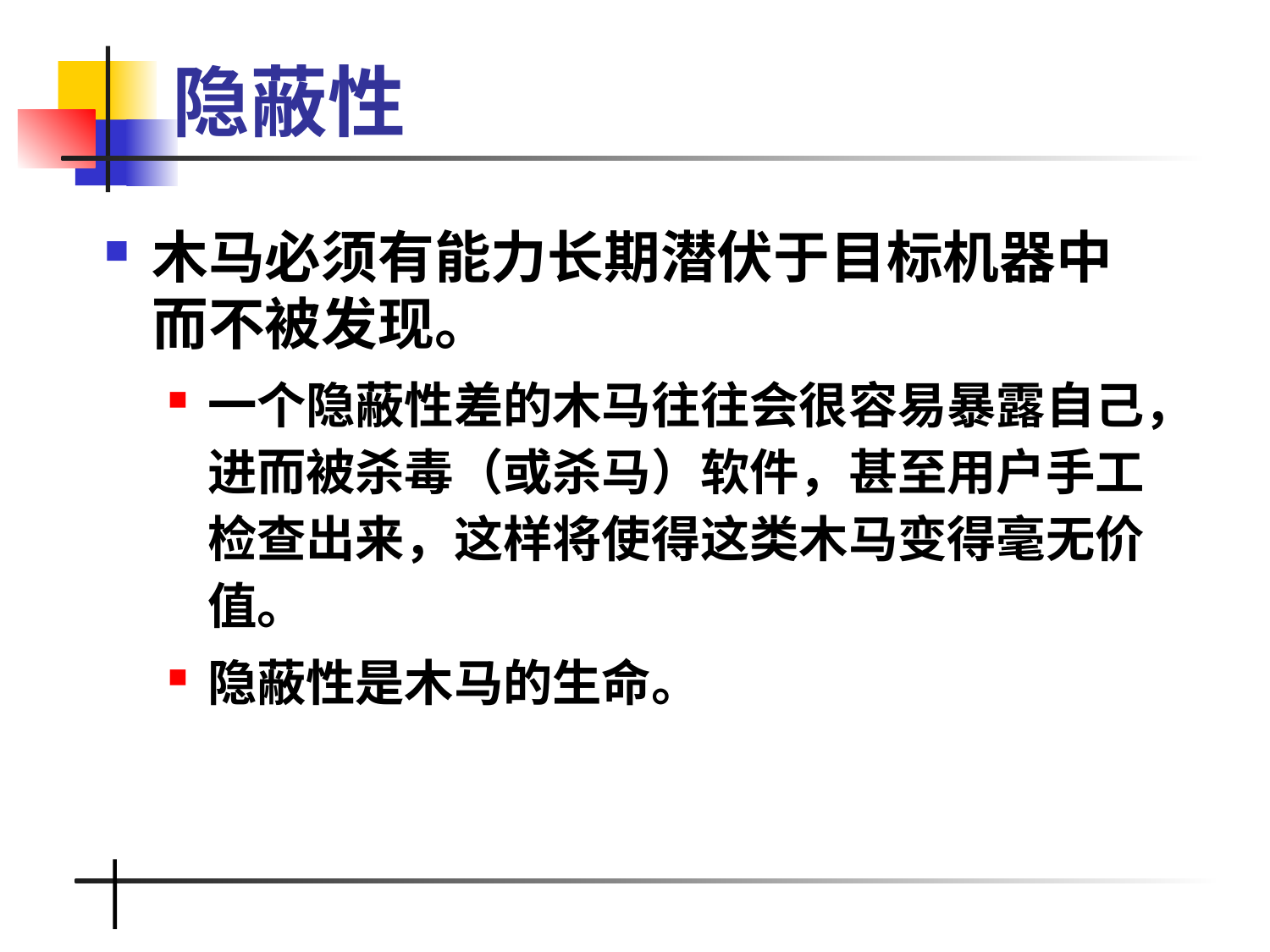

# 隐蔽性
木马必须有能力长期潜伏于目标机器中而不被发现。
一个隐蔽性差的木马往往会很容易暴露自己，进而被杀毒（或杀马）软件，甚至用户手工检查出来，这样将使得这类木马变得毫无价值。
隐蔽性是木马的生命。